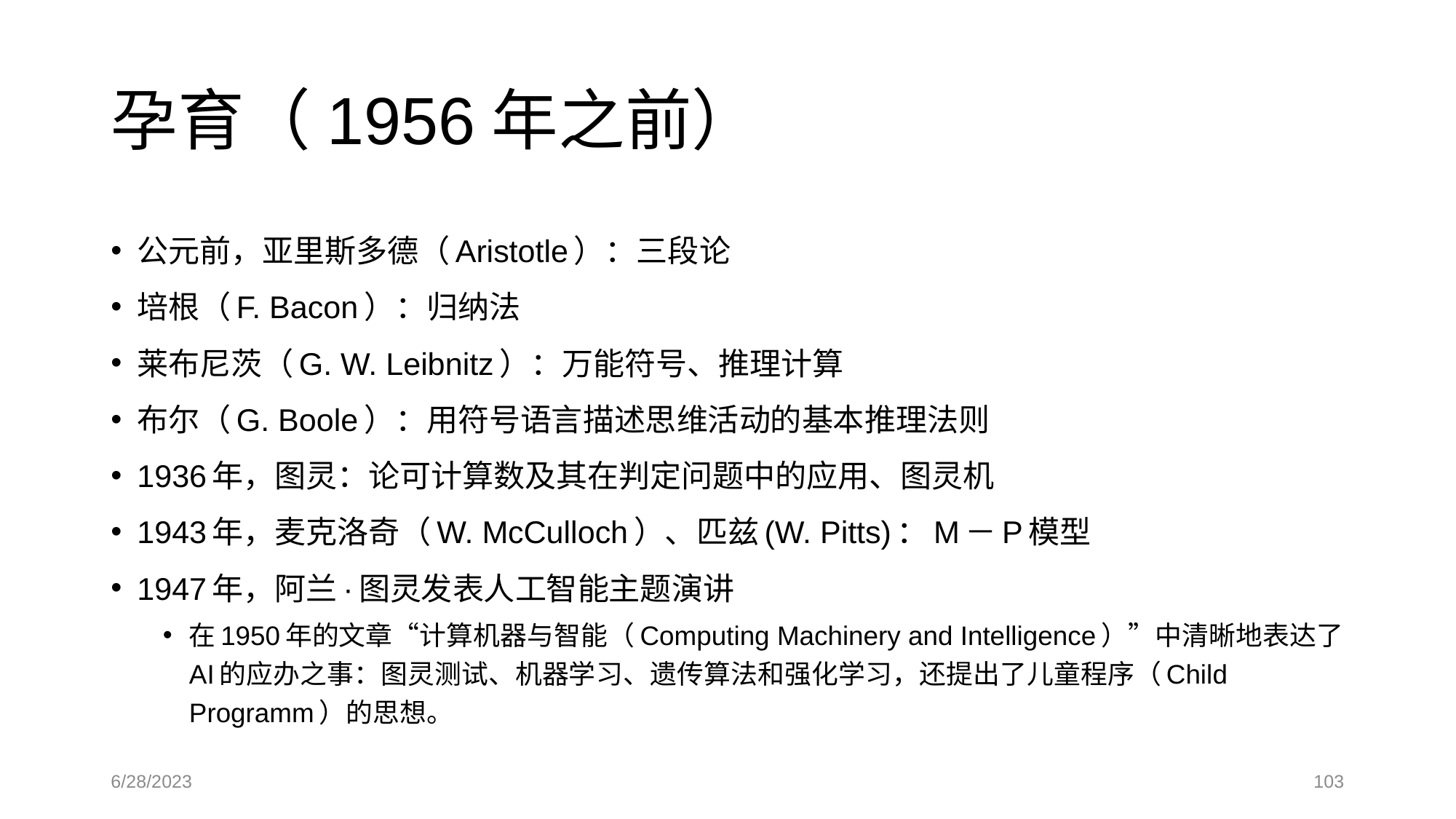

# 孕育（1956年之前）
公元前，亚里斯多德（Aristotle）：三段论
培根（F. Bacon）：归纳法
莱布尼茨（G. W. Leibnitz）：万能符号、推理计算
布尔（G. Boole）：用符号语言描述思维活动的基本推理法则
1936年，图灵：论可计算数及其在判定问题中的应用、图灵机
1943年，麦克洛奇（W. McCulloch）、匹兹(W. Pitts)：M－P模型
1947年，阿兰·图灵发表人工智能主题演讲
在1950年的文章“计算机器与智能（Computing Machinery and Intelligence）”中清晰地表达了AI的应办之事：图灵测试、机器学习、遗传算法和强化学习，还提出了儿童程序（Child Programm）的思想。
6/28/2023
103